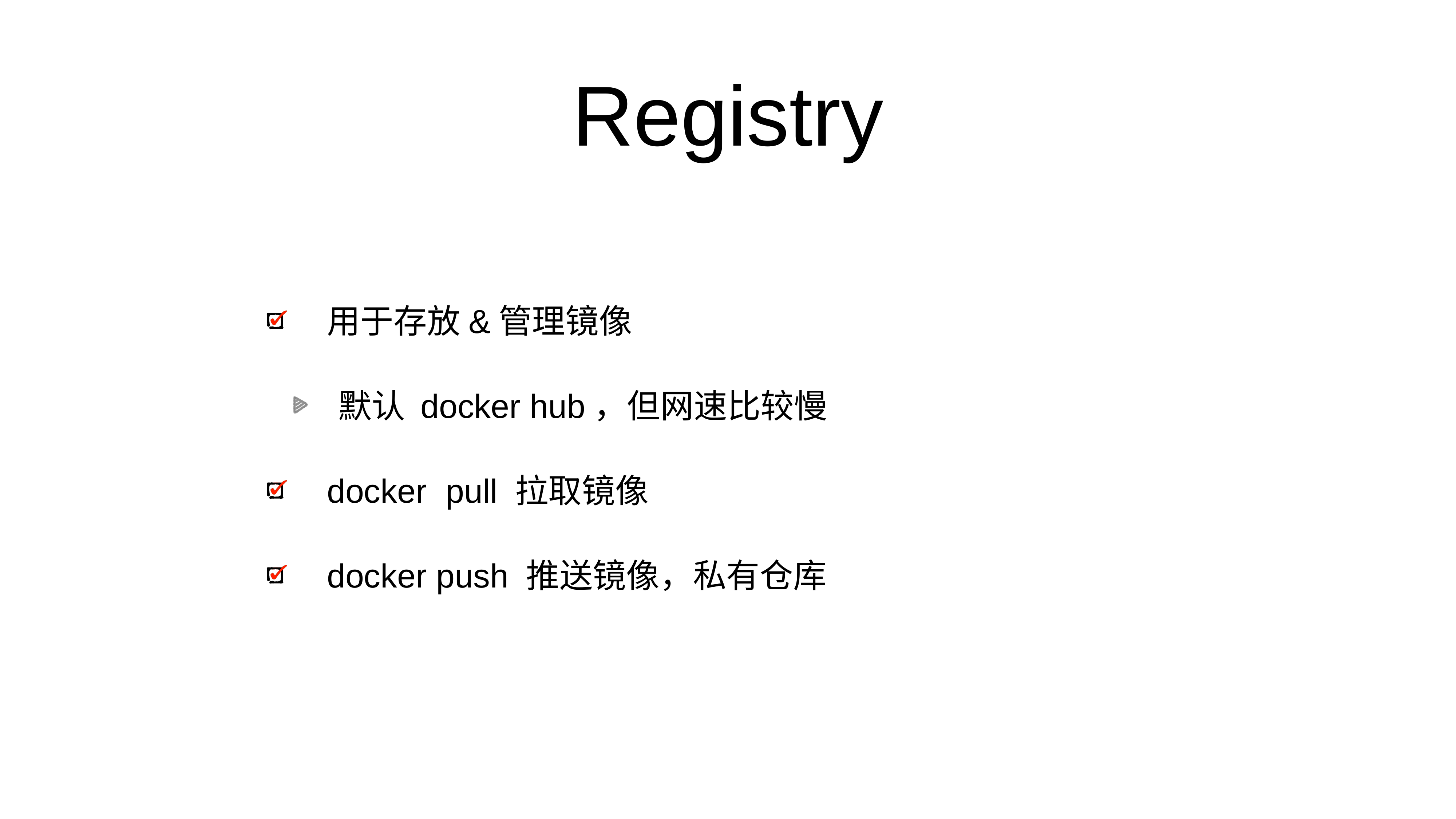

# Registry
用于存放&管理镜像
默认 docker hub，但网速比较慢
docker  pull 拉取镜像
docker push 推送镜像，私有仓库